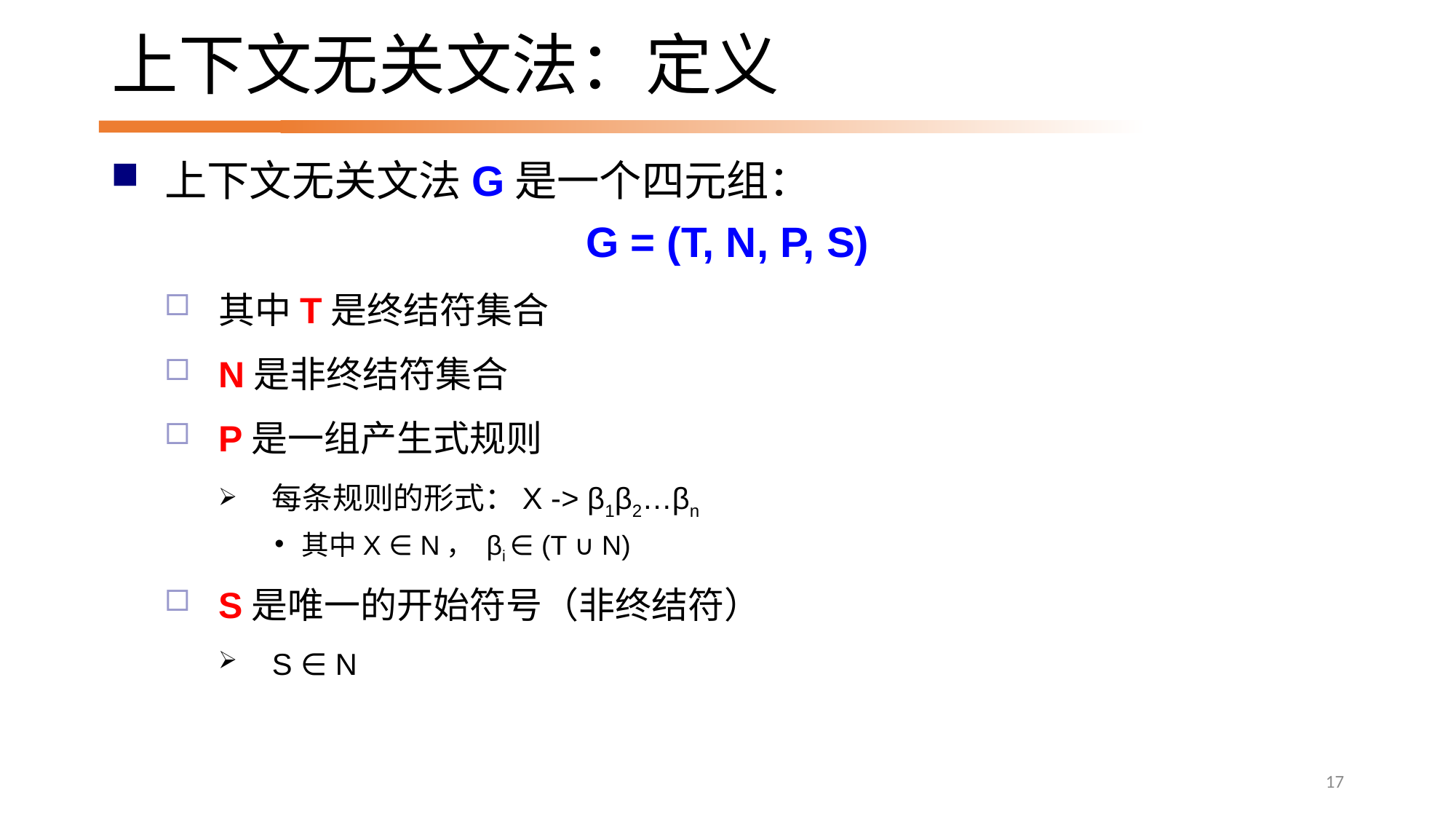

# 上下文无关文法：定义
上下文无关文法G是一个四元组：
G = (T, N, P, S)
其中T是终结符集合
N是非终结符集合
P是一组产生式规则
每条规则的形式：X -> β1β2…βn
其中X ∈ N， βi ∈ (T ∪ N)
S是唯一的开始符号（非终结符）
S ∈ N
17